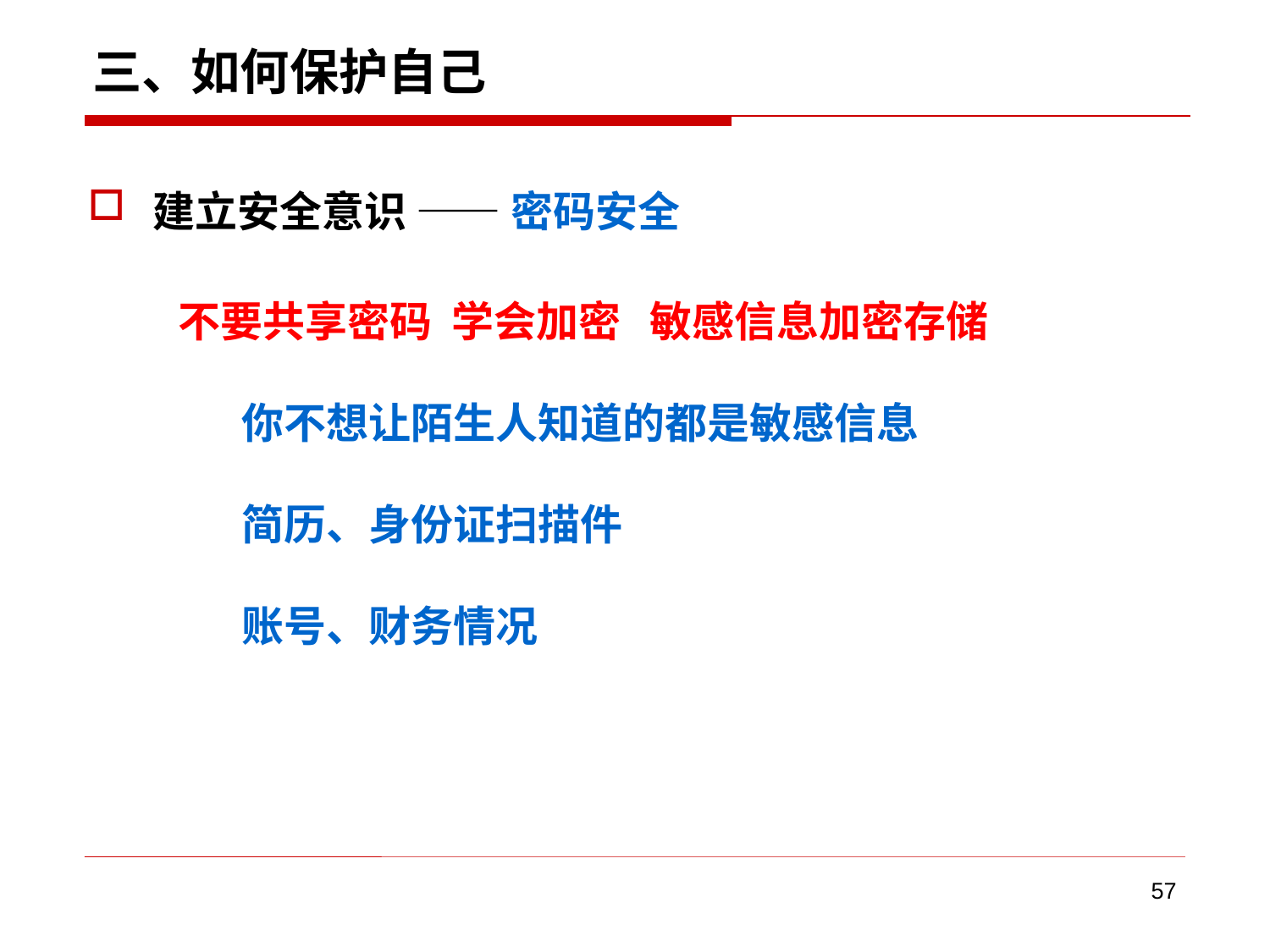

# 三、如何保护自己
建立安全意识 —— 密码安全
不要共享密码  学会加密   敏感信息加密存储

你不想让陌生人知道的都是敏感信息

简历、身份证扫描件

账号、财务情况